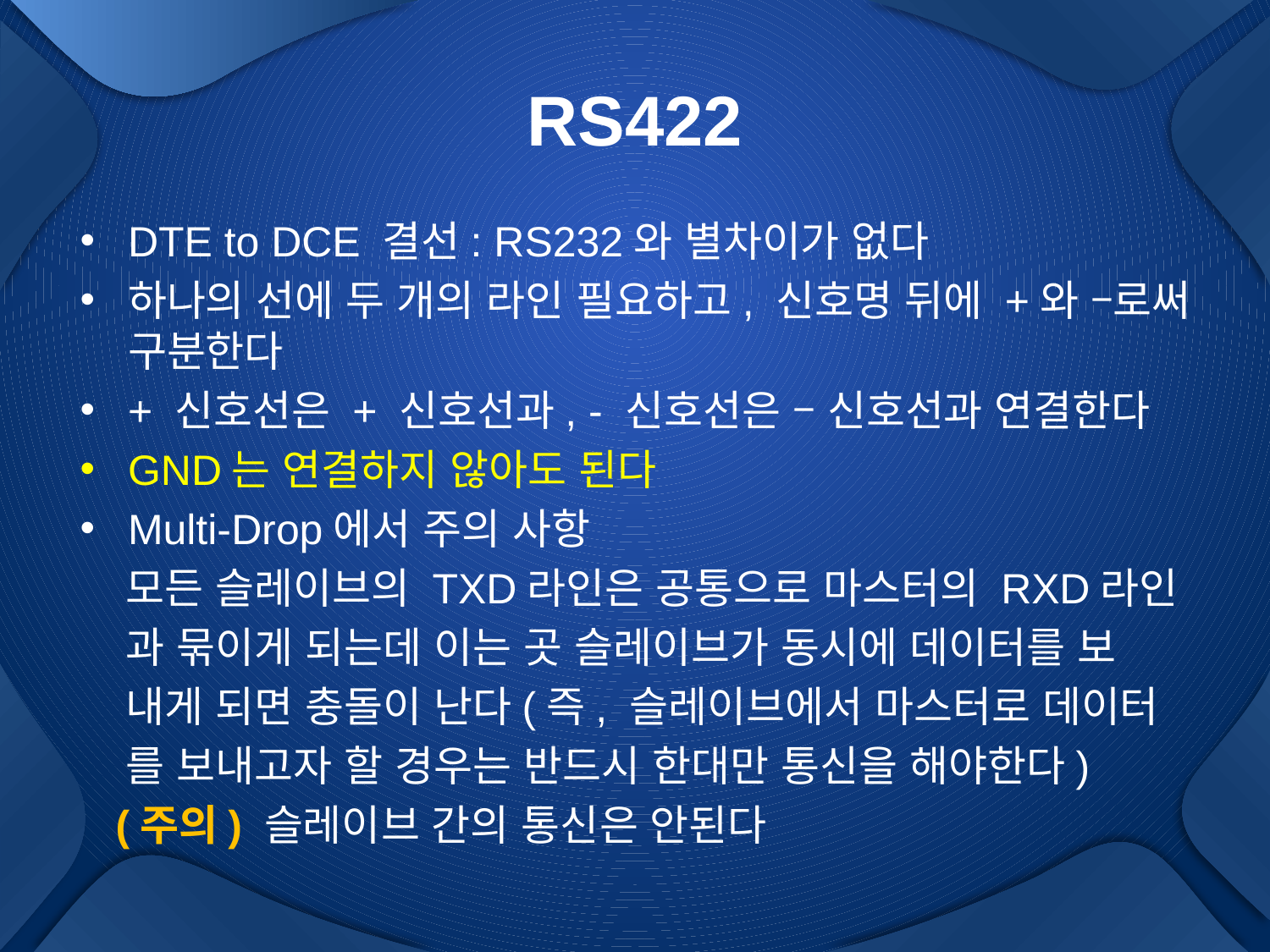

# RS422
DTE to DCE 결선: RS232와 별차이가 없다
하나의 선에 두 개의 라인 필요하고, 신호명 뒤에 +와 –로써 구분한다
+ 신호선은 + 신호선과, - 신호선은 – 신호선과 연결한다
GND는 연결하지 않아도 된다
Multi-Drop에서 주의 사항
   모든 슬레이브의 TXD라인은 공통으로 마스터의 RXD라인
   과 묶이게 되는데 이는 곳 슬레이브가 동시에 데이터를 보
   내게 되면 충돌이 난다(즉, 슬레이브에서 마스터로 데이터
   를 보내고자 할 경우는 반드시 한대만 통신을 해야한다)
   (주의) 슬레이브 간의 통신은 안된다